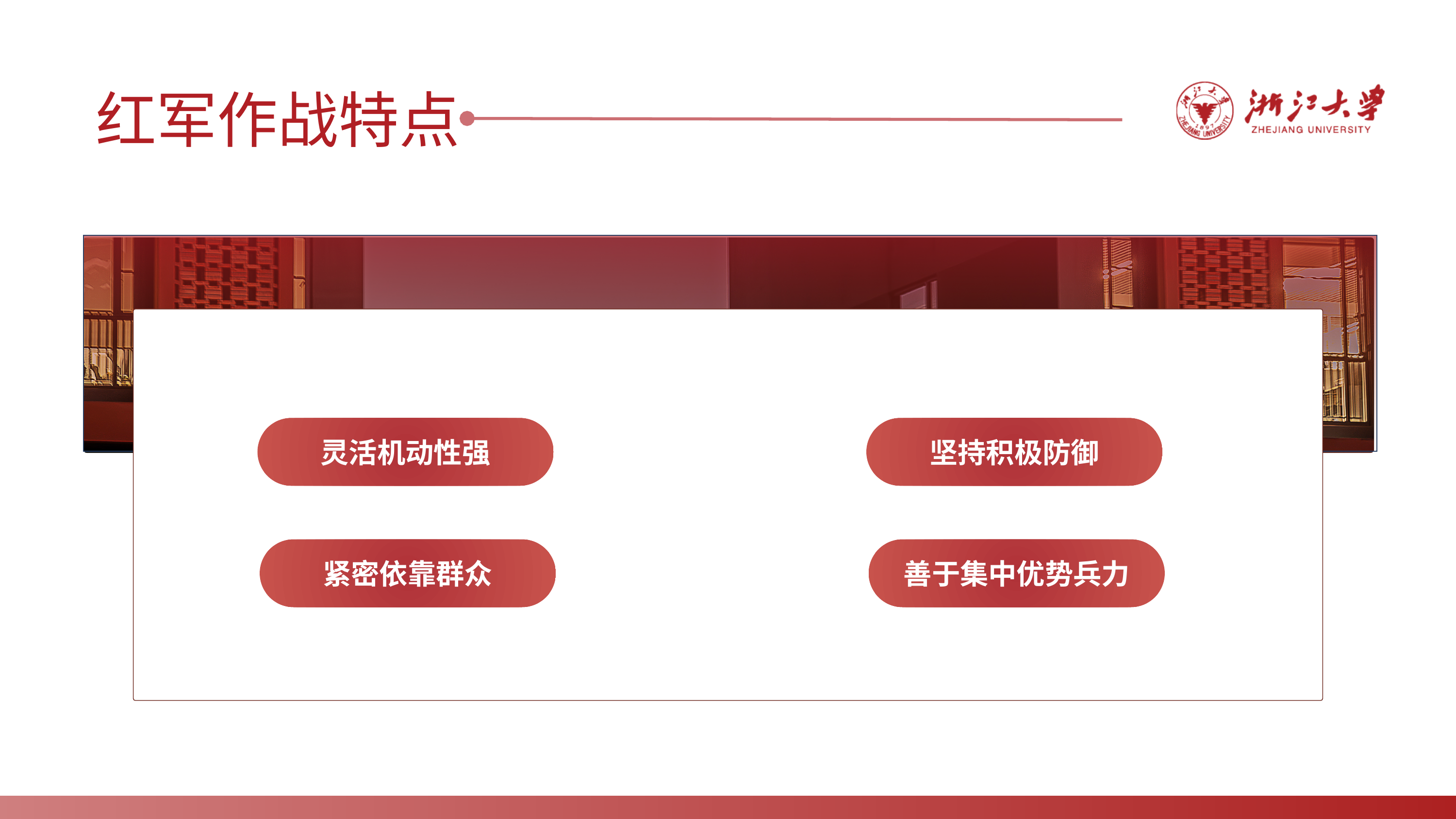

红军作战特点

灵活机动性强
坚持积极防御
紧密依靠群众
善于集中优势兵力